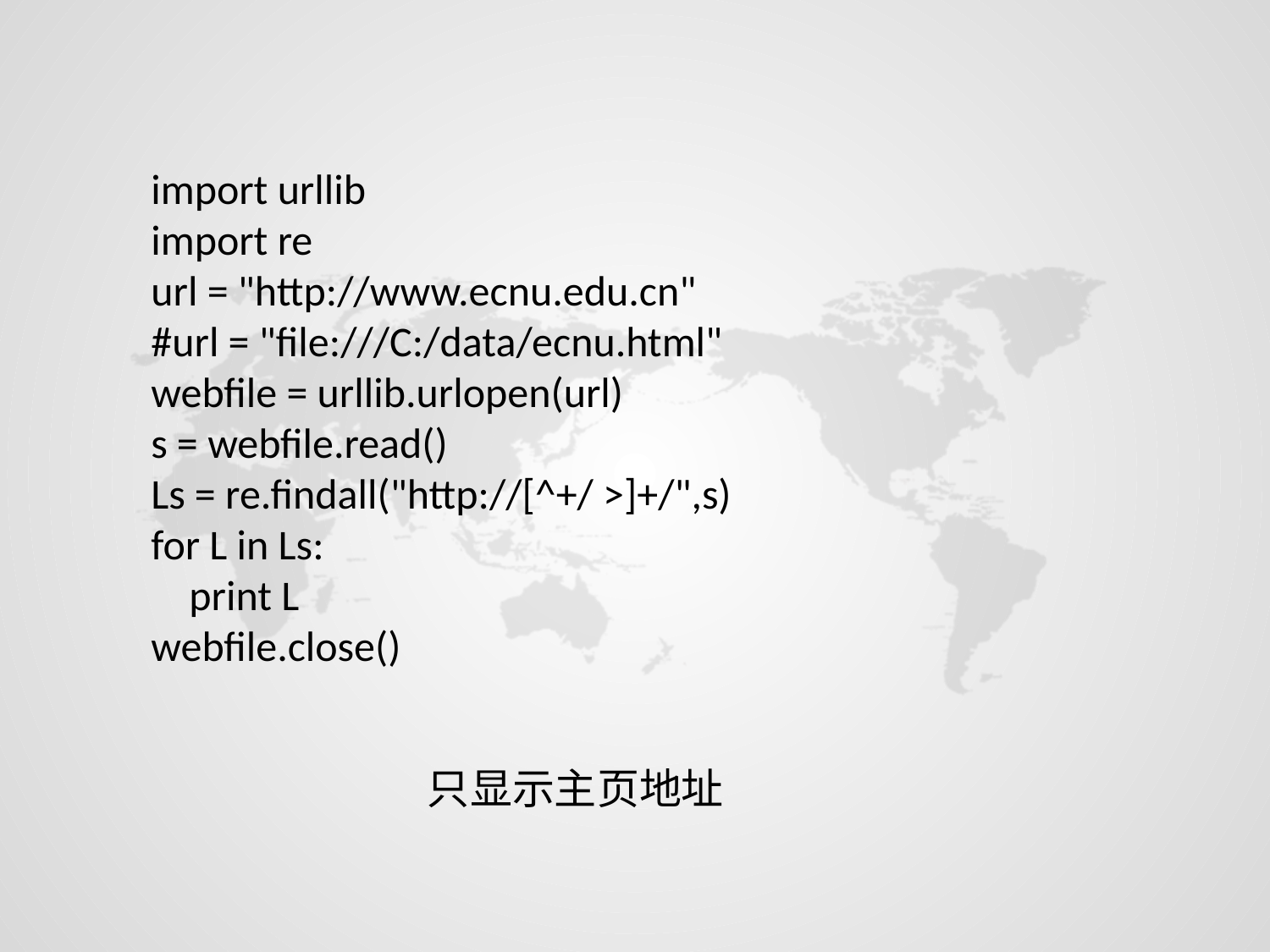

import urllib
import re
url = "http://www.ecnu.edu.cn"
#url = "file:///C:/data/ecnu.html"
webfile = urllib.urlopen(url)
s = webfile.read()
Ls = re.findall("http://[^+/ >]+/",s)
for L in Ls:
    print L
webfile.close()
只显示主页地址